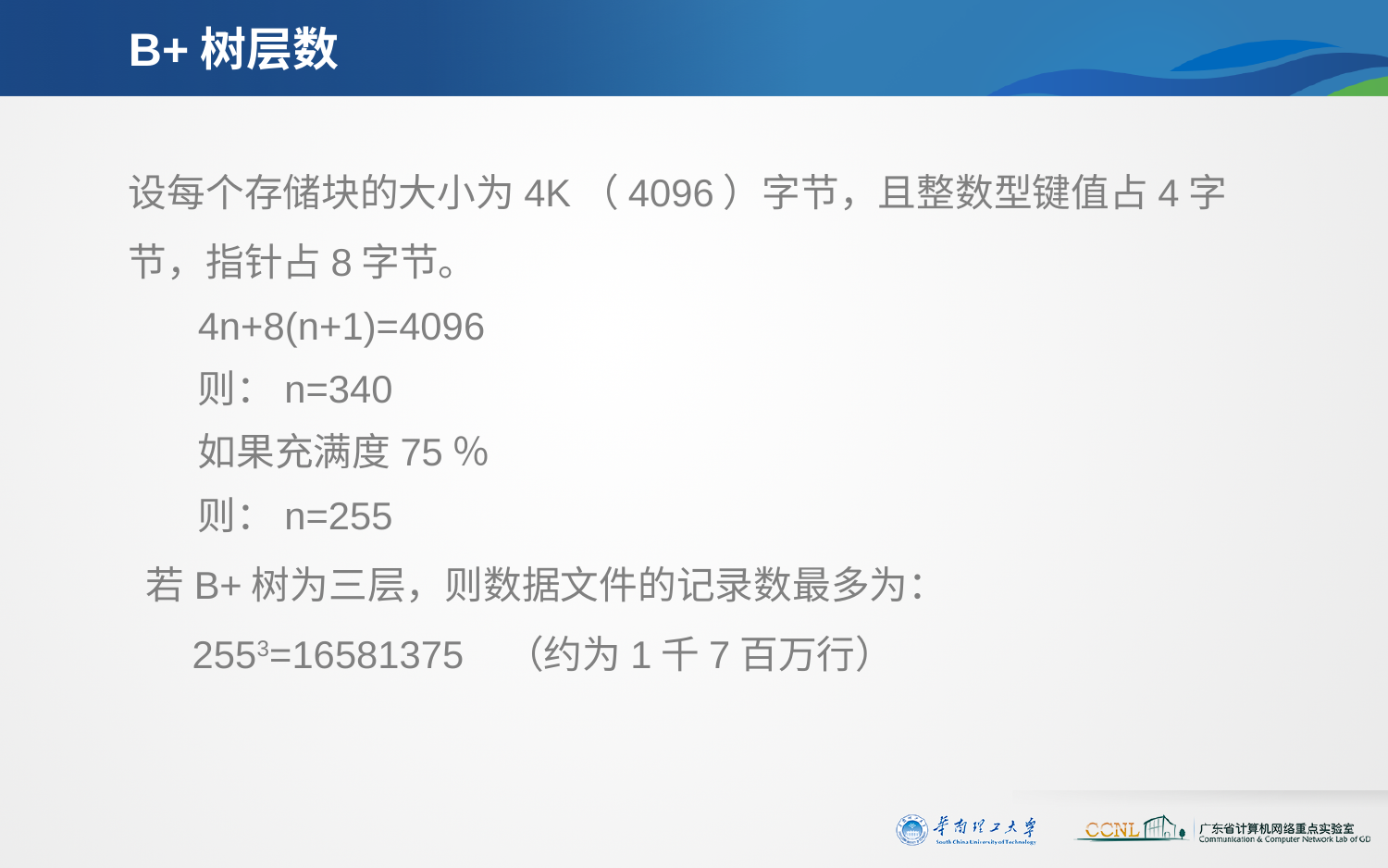

# B+树层数
设每个存储块的大小为4K（4096）字节，且整数型键值占4字节，指针占8字节。
4n+8(n+1)=4096
则：n=340
如果充满度75％
则：n=255
 若B+树为三层，则数据文件的记录数最多为：
      2553=16581375   （约为1千7百万行）